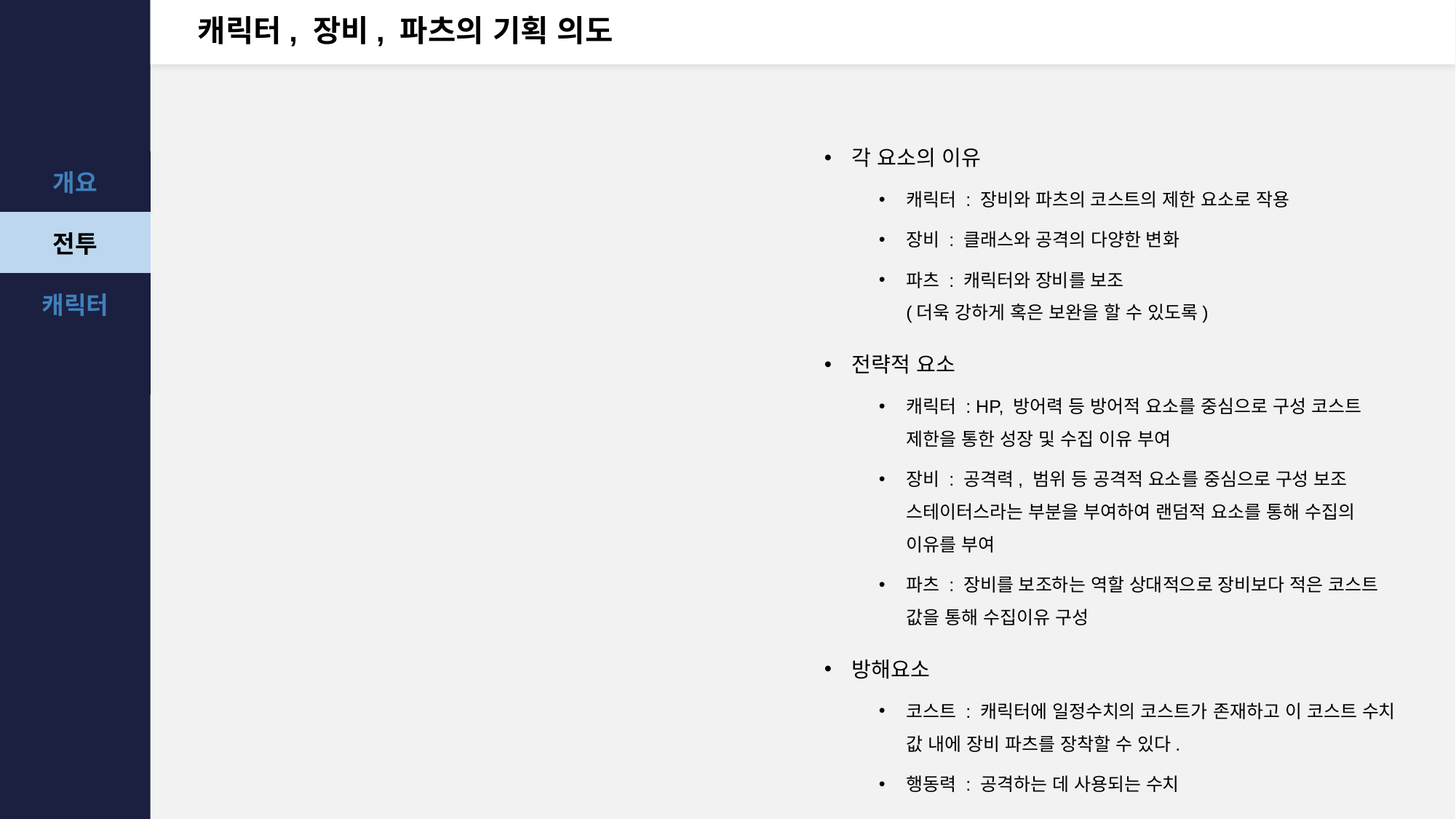

# 캐릭터, 장비, 파츠의 기획 의도
각 요소의 이유
캐릭터 : 장비와 파츠의 코스트의 제한 요소로 작용
장비 : 클래스와 공격의 다양한 변화
파츠 : 캐릭터와 장비를 보조
(더욱 강하게 혹은 보완을 할 수 있도록)
전략적 요소
캐릭터 : HP, 방어력 등 방어적 요소를 중심으로 구성 코스트 제한을 통한 성장 및 수집 이유 부여
장비 : 공격력, 범위 등 공격적 요소를 중심으로 구성 보조 스테이터스라는 부분을 부여하여 랜덤적 요소를 통해 수집의 이유를 부여
파츠 : 장비를 보조하는 역할 상대적으로 장비보다 적은 코스트 값을 통해 수집이유 구성
방해요소
코스트 : 캐릭터에 일정수치의 코스트가 존재하고 이 코스트 수치 값 내에 장비 파츠를 장착할 수 있다.
행동력 : 공격하는 데 사용되는 수치